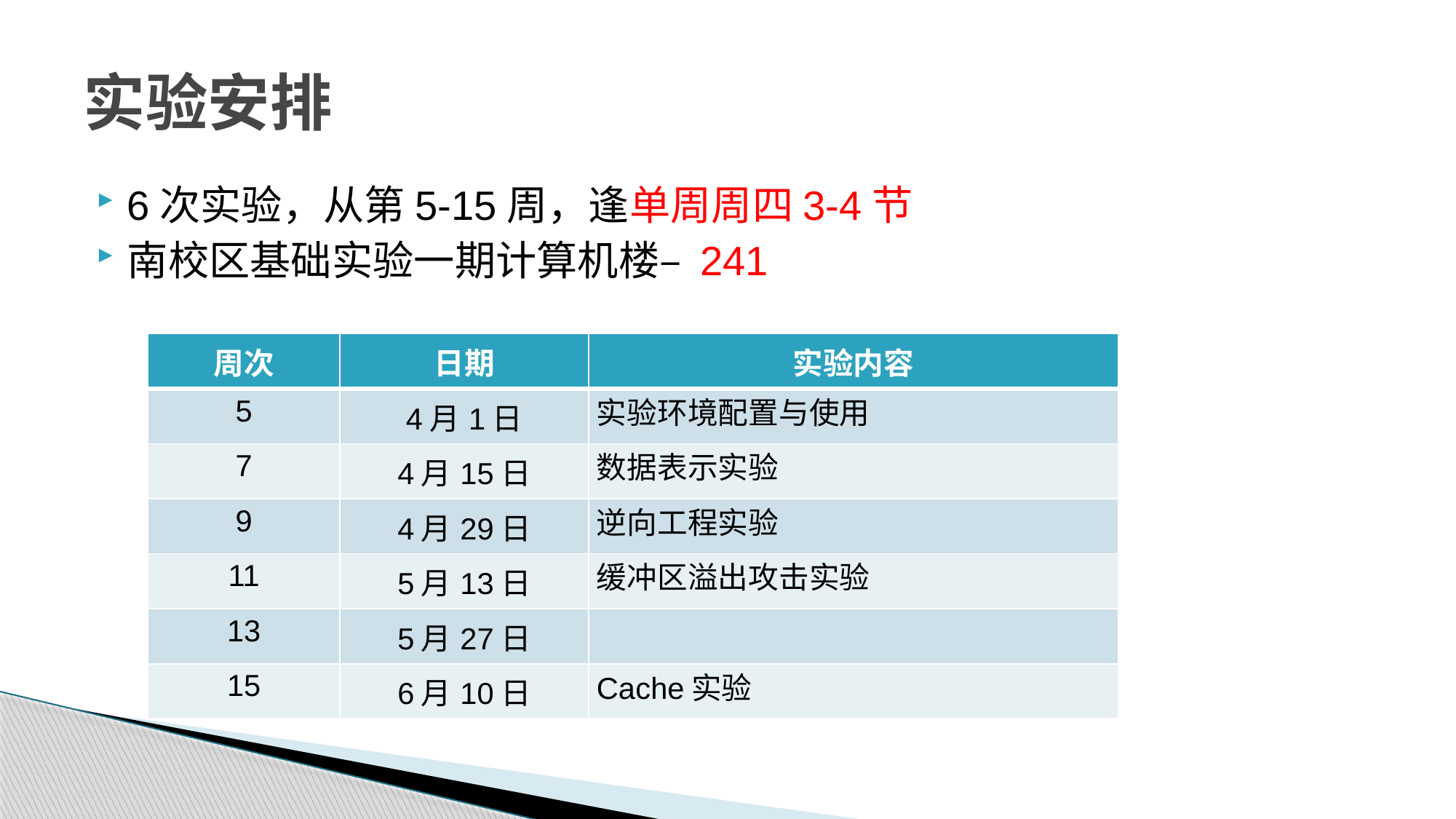

# 实验安排
6次实验，从第5-15周，逢单周周四3-4节
南校区基础实验一期计算机楼– 241

| 周次 | 日期 | 实验内容 |
| --- | --- | --- |
| 5 | 4月1日 | 实验环境配置与使用 |
| 7 | 4月15日 | 数据表示实验 |
| 9 | 4月29日 | 逆向工程实验 |
| 11 | 5月13日 | 缓冲区溢出攻击实验 |
| 13 | 5月27日 |  |
| 15 | 6月10日 | Cache实验 |